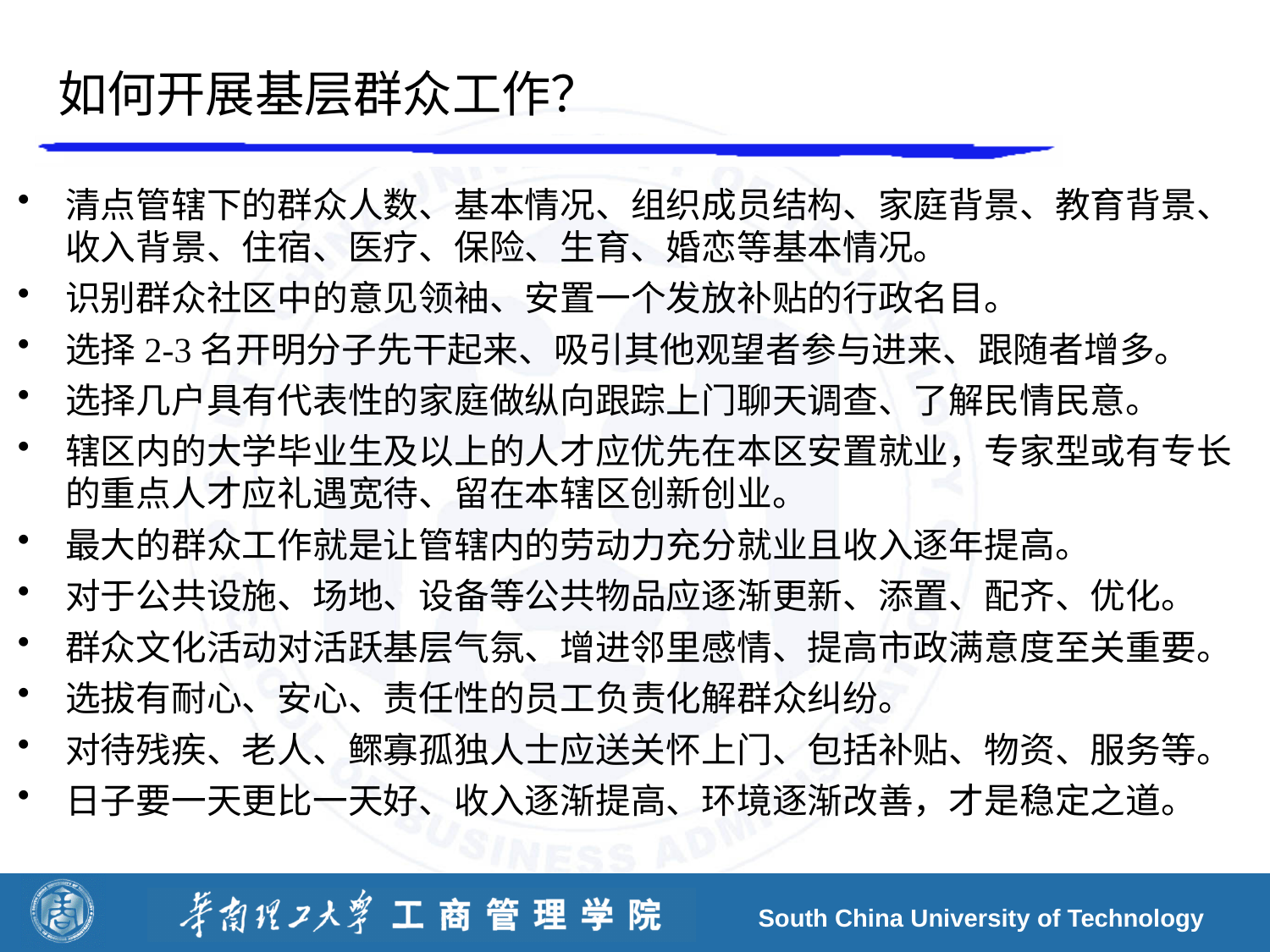

# 如何开展基层群众工作？
清点管辖下的群众人数、基本情况、组织成员结构、家庭背景、教育背景、收入背景、住宿、医疗、保险、生育、婚恋等基本情况。
识别群众社区中的意见领袖、安置一个发放补贴的行政名目。
选择2-3名开明分子先干起来、吸引其他观望者参与进来、跟随者增多。
选择几户具有代表性的家庭做纵向跟踪上门聊天调查、了解民情民意。
辖区内的大学毕业生及以上的人才应优先在本区安置就业，专家型或有专长的重点人才应礼遇宽待、留在本辖区创新创业。
最大的群众工作就是让管辖内的劳动力充分就业且收入逐年提高。
对于公共设施、场地、设备等公共物品应逐渐更新、添置、配齐、优化。
群众文化活动对活跃基层气氛、增进邻里感情、提高市政满意度至关重要。
选拔有耐心、安心、责任性的员工负责化解群众纠纷。
对待残疾、老人、鳏寡孤独人士应送关怀上门、包括补贴、物资、服务等。
日子要一天更比一天好、收入逐渐提高、环境逐渐改善，才是稳定之道。

South China University of Technology